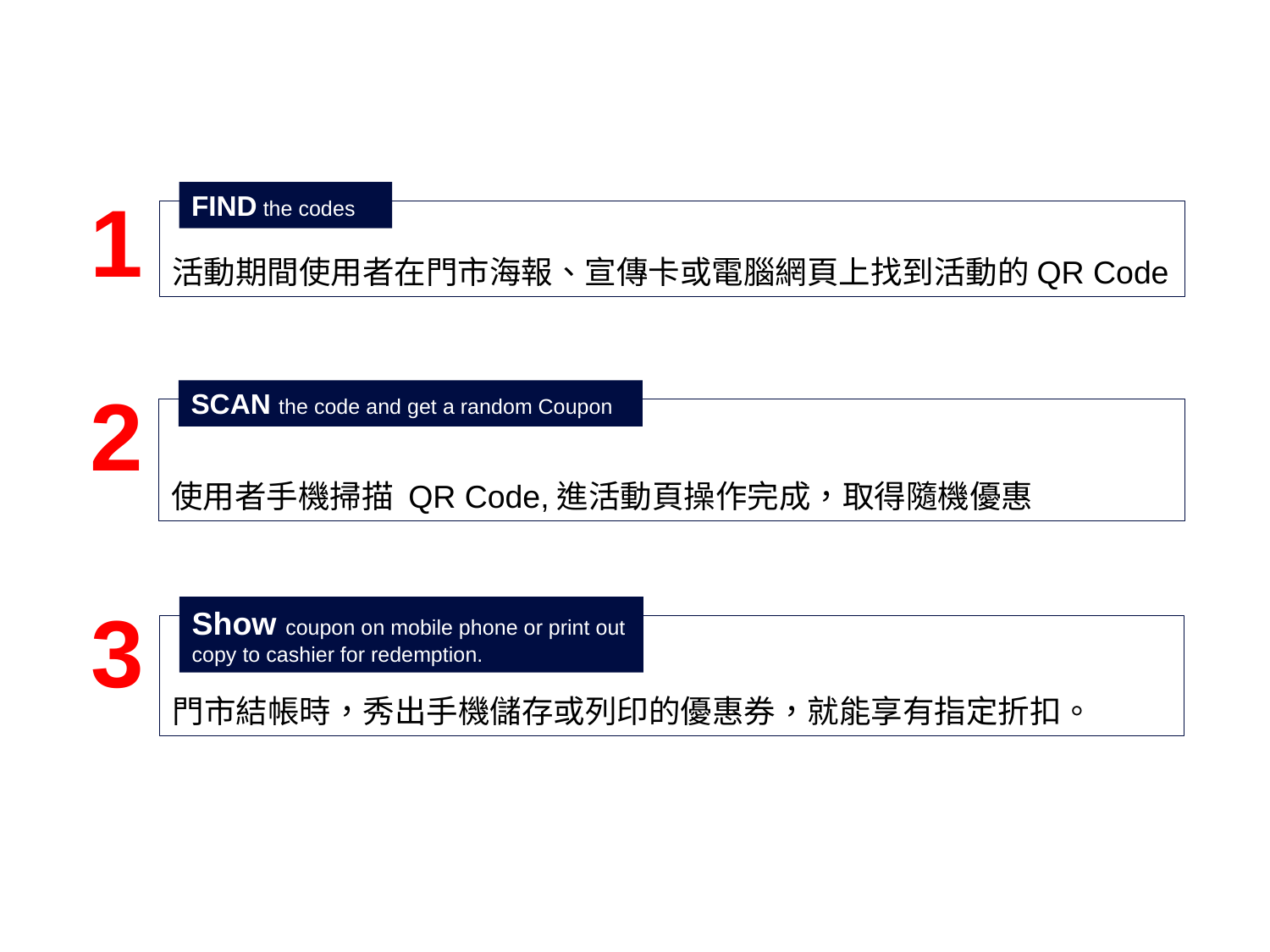

優惠流程
1
FIND the codes
活動期間使用者在門市海報、宣傳卡或電腦網頁上找到活動的QR Code
2
SCAN the code and get a random Coupon
使用者手機掃描 QR Code,進活動頁操作完成，取得隨機優惠
3
Show coupon on mobile phone or print out copy to cashier for redemption.
門市結帳時，秀出手機儲存或列印的優惠券，就能享有指定折扣。